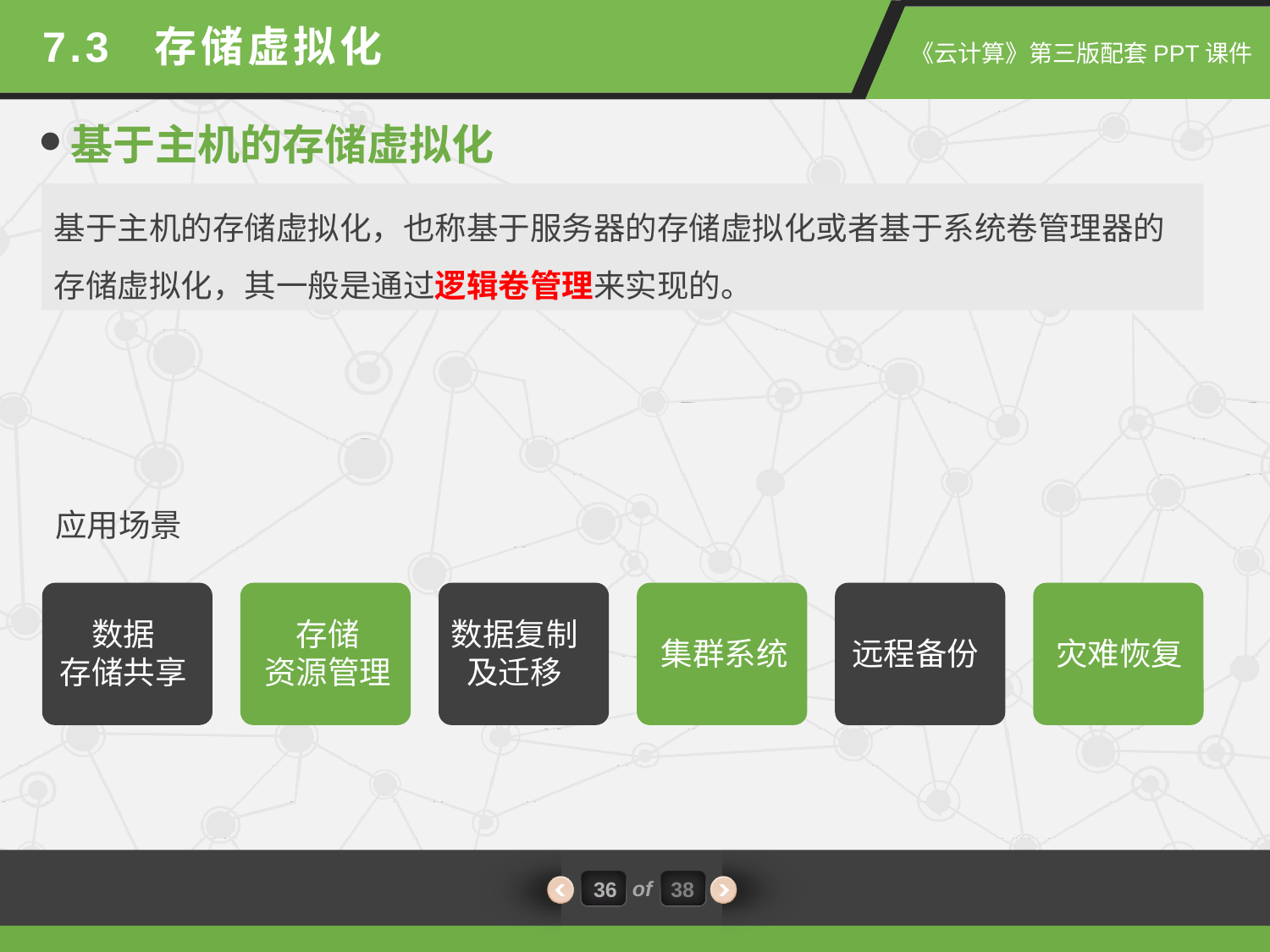

7.3  存储虚拟化
基于主机的存储虚拟化

基于主机的存储虚拟化，也称基于服务器的存储虚拟化或者基于系统卷管理器的存储虚拟化，其一般是通过逻辑卷管理来实现的。
应用场景

数据
存储共享
存储
资源管理
数据复制
及迁移
集群系统
远程备份
灾难恢复
36